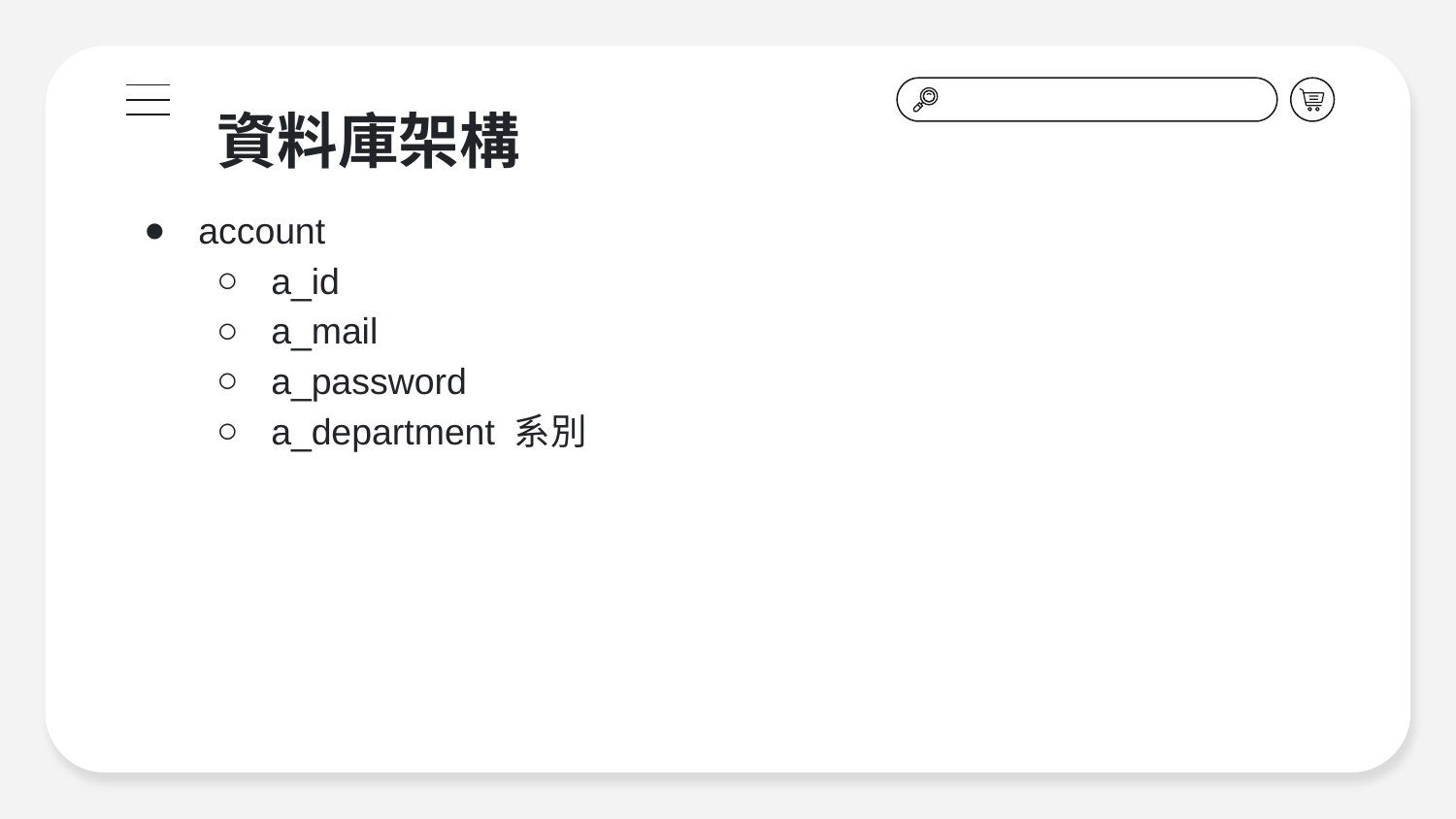

# 資料庫架構
account
a_id
a_mail
a_password
a_department 系別